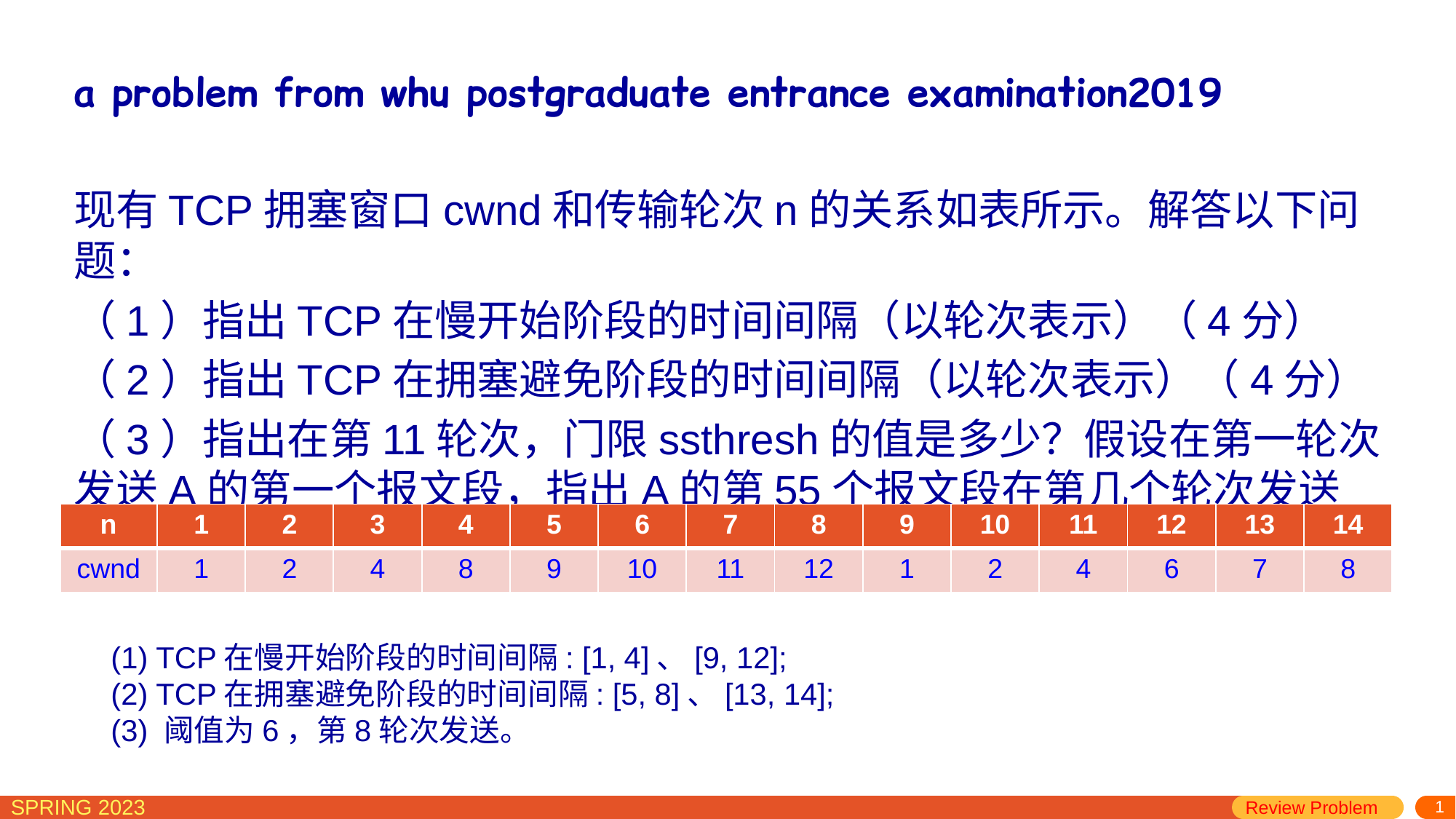

# a problem from whu postgraduate entrance examination2019
现有TCP拥塞窗口cwnd和传输轮次n的关系如表所示。解答以下问题：
（1）指出TCP在慢开始阶段的时间间隔（以轮次表示）（4分）
（2）指出TCP在拥塞避免阶段的时间间隔（以轮次表示）（4分）
（3）指出在第11轮次，门限ssthresh的值是多少？假设在第一轮次发送A的第一个报文段，指出A的第55个报文段在第几个轮次发送（4分）

| n | 1 | 2 | 3 | 4 | 5 | 6 | 7 | 8 | 9 | 10 | 11 | 12 | 13 | 14 |
| --- | --- | --- | --- | --- | --- | --- | --- | --- | --- | --- | --- | --- | --- | --- |
| cwnd | 1 | 2 | 4 | 8 | 9 | 10 | 11 | 12 | 1 | 2 | 4 | 6 | 7 | 8 |
(1) TCP在慢开始阶段的时间间隔: [1, 4]、[9, 12];
(2) TCP在拥塞避免阶段的时间间隔: [5, 8]、[13, 14];
(3) 阈值为6，第8轮次发送。
Review Problem